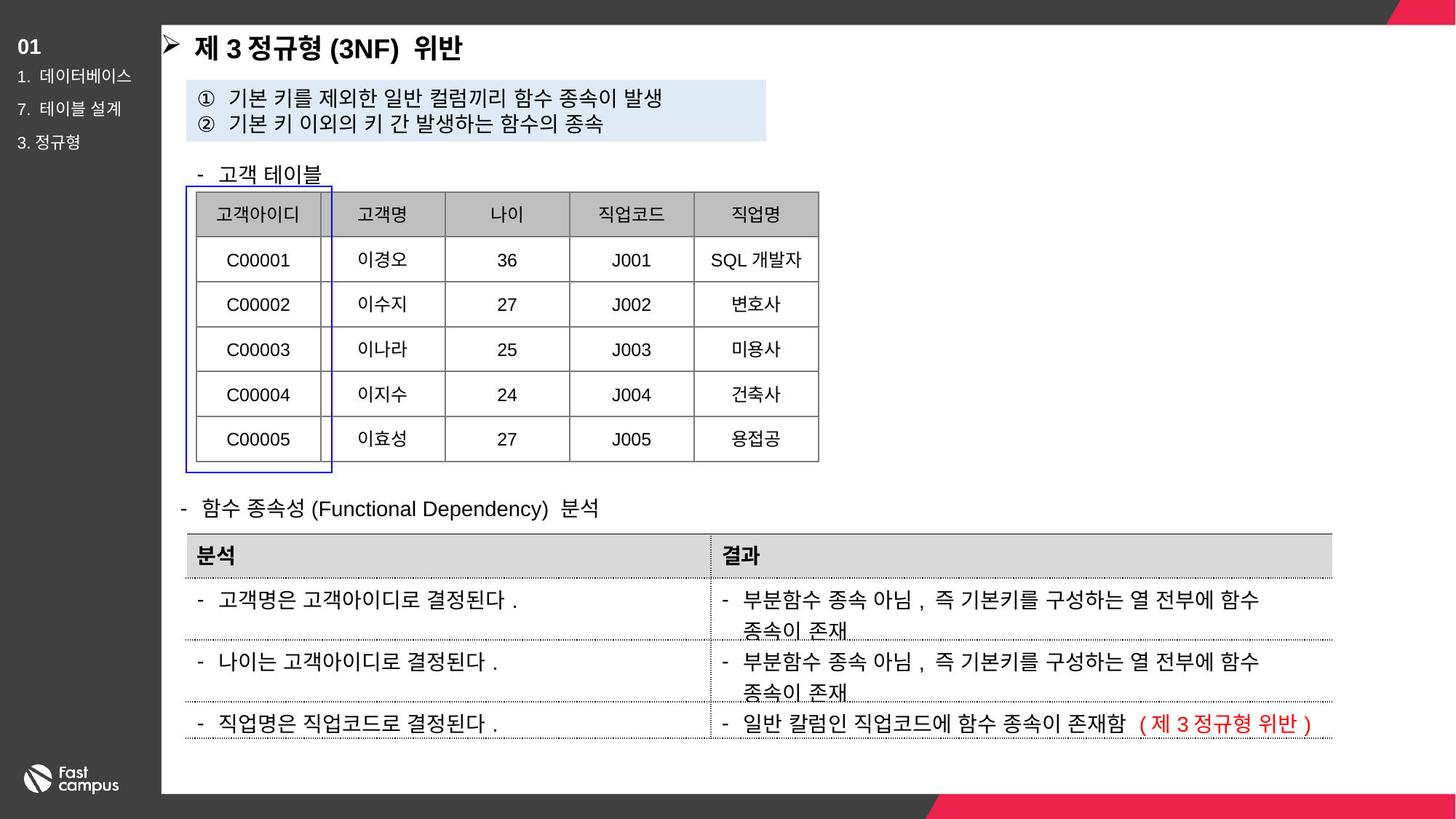

제3정규형(3NF) 위반
01
1. 데이터베이스
7. 테이블 설계
3.정규형
기본 키를 제외한 일반 컬럼끼리 함수 종속이 발생
기본 키 이외의 키 간 발생하는 함수의 종속
고객 테이블

고객아이디
직업명
직업코드
고객명
나이
SQL개발자
C00001
J001
36
이경오
변호사
C00002
J002
이수지
27
미용사
C00003
J003
25
이나라
건축사
C00004
J004
24
이지수
용접공
C00005
J005
27
이효성
함수 종속성(Functional Dependency) 분석
| 분석 | 결과 |
| --- | --- |
| 고객명은 고객아이디로 결정된다. | 부분함수 종속 아님, 즉 기본키를 구성하는 열 전부에 함수 종속이 존재 |
| 나이는 고객아이디로 결정된다. | 부분함수 종속 아님, 즉 기본키를 구성하는 열 전부에 함수 종속이 존재 |
| 직업명은 직업코드로 결정된다. | 일반 칼럼인 직업코드에 함수 종속이 존재함 (제3정규형 위반) |